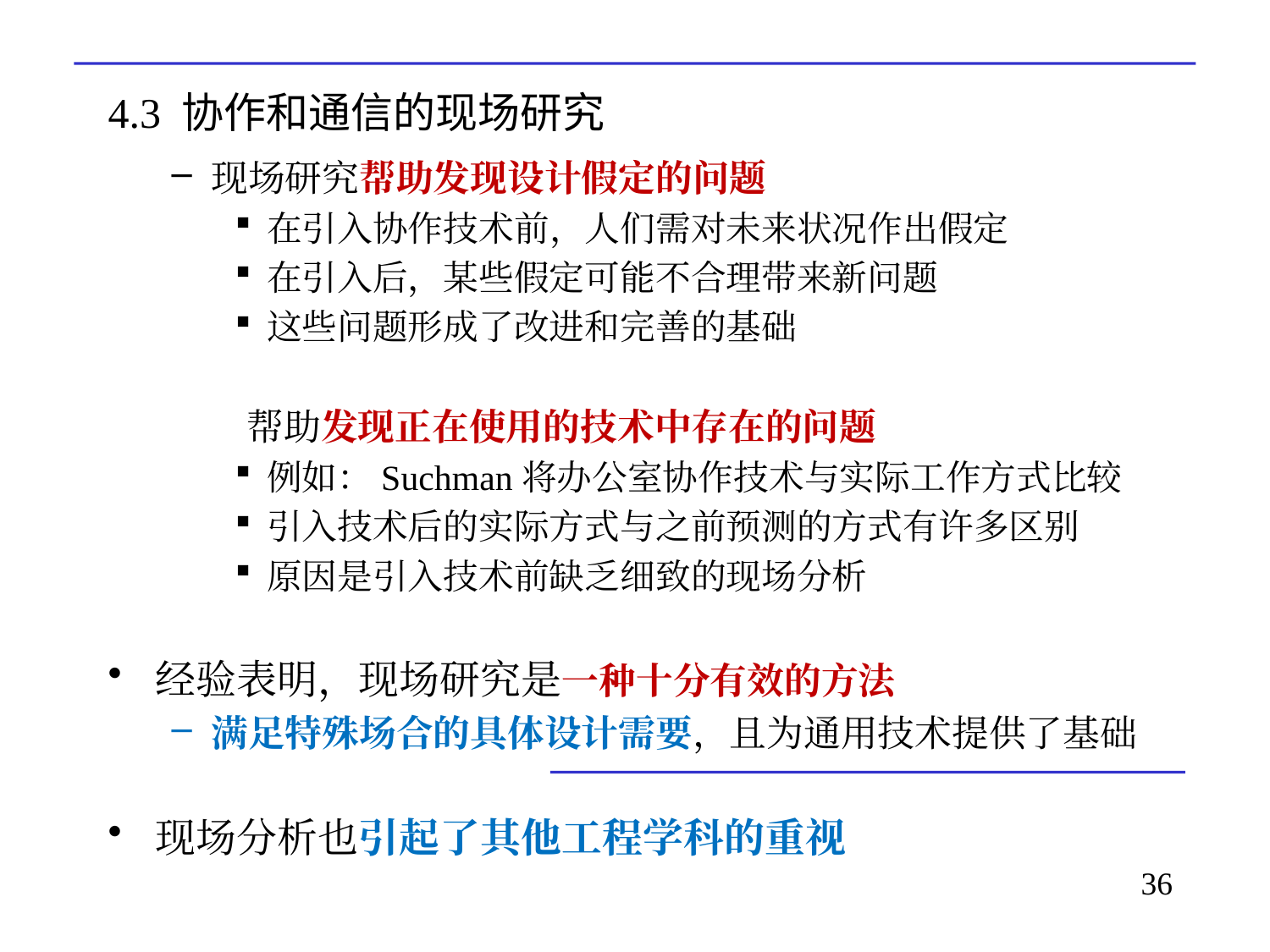

# 4.3 协作和通信的现场研究
现场研究帮助发现设计假定的问题
在引入协作技术前，人们需对未来状况作出假定
在引入后，某些假定可能不合理带来新问题
这些问题形成了改进和完善的基础

       帮助发现正在使用的技术中存在的问题
例如：Suchman将办公室协作技术与实际工作方式比较
引入技术后的实际方式与之前预测的方式有许多区别
原因是引入技术前缺乏细致的现场分析

经验表明，现场研究是一种十分有效的方法
满足特殊场合的具体设计需要，且为通用技术提供了基础

现场分析也引起了其他工程学科的重视
36